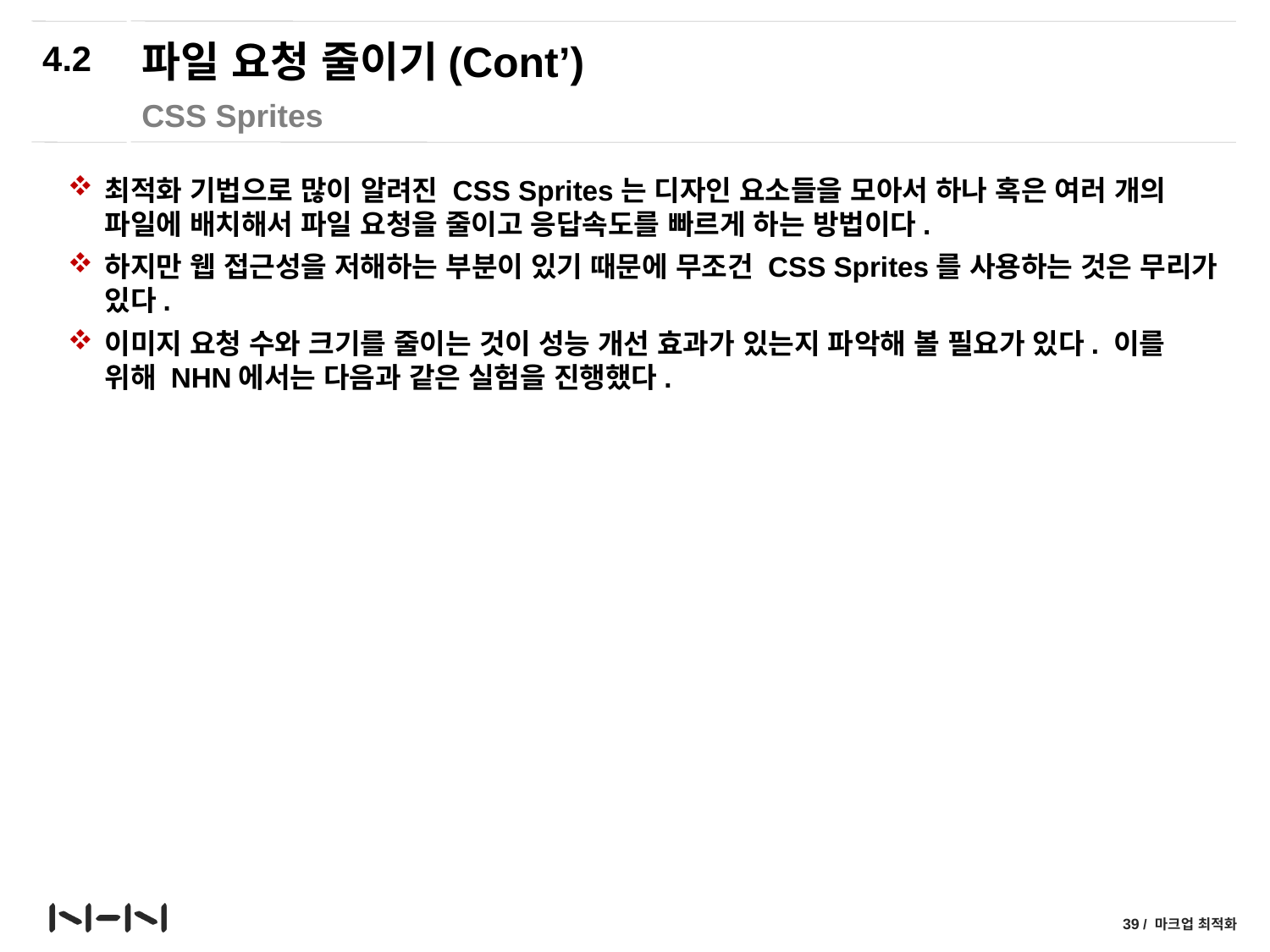

4.2
# 파일 요청 줄이기(Cont’)
CSS Sprites
최적화 기법으로 많이 알려진 CSS Sprites는 디자인 요소들을 모아서 하나 혹은 여러 개의 파일에 배치해서 파일 요청을 줄이고 응답속도를 빠르게 하는 방법이다.
하지만 웹 접근성을 저해하는 부분이 있기 때문에 무조건 CSS Sprites를 사용하는 것은 무리가 있다.
이미지 요청 수와 크기를 줄이는 것이 성능 개선 효과가 있는지 파악해 볼 필요가 있다. 이를 위해 NHN에서는 다음과 같은 실험을 진행했다.